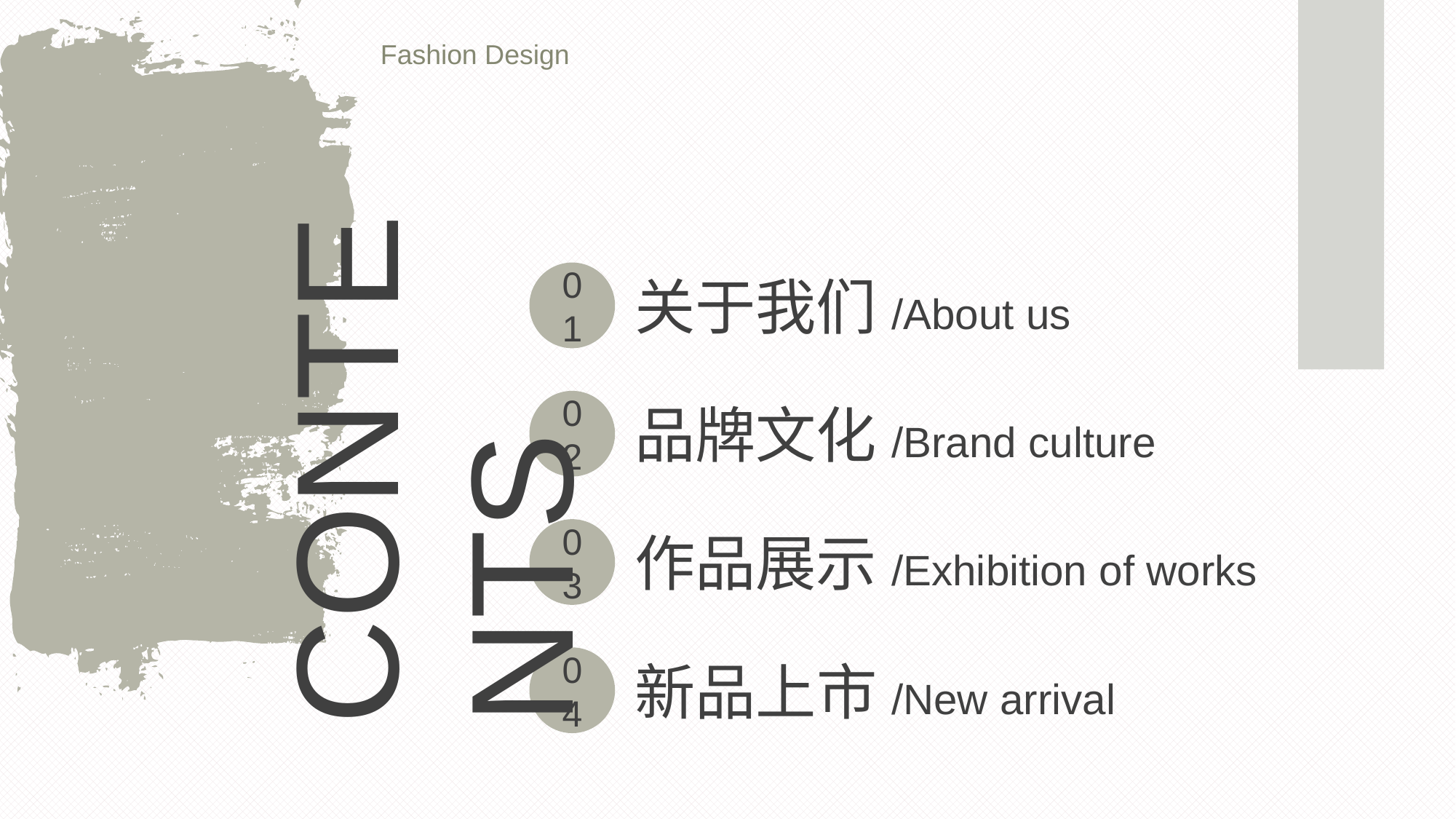

Fashion Design

CONTENTS
01
关于我们/About us
02
品牌文化/Brand culture
03
作品展示/Exhibition of works
04
新品上市/New arrival